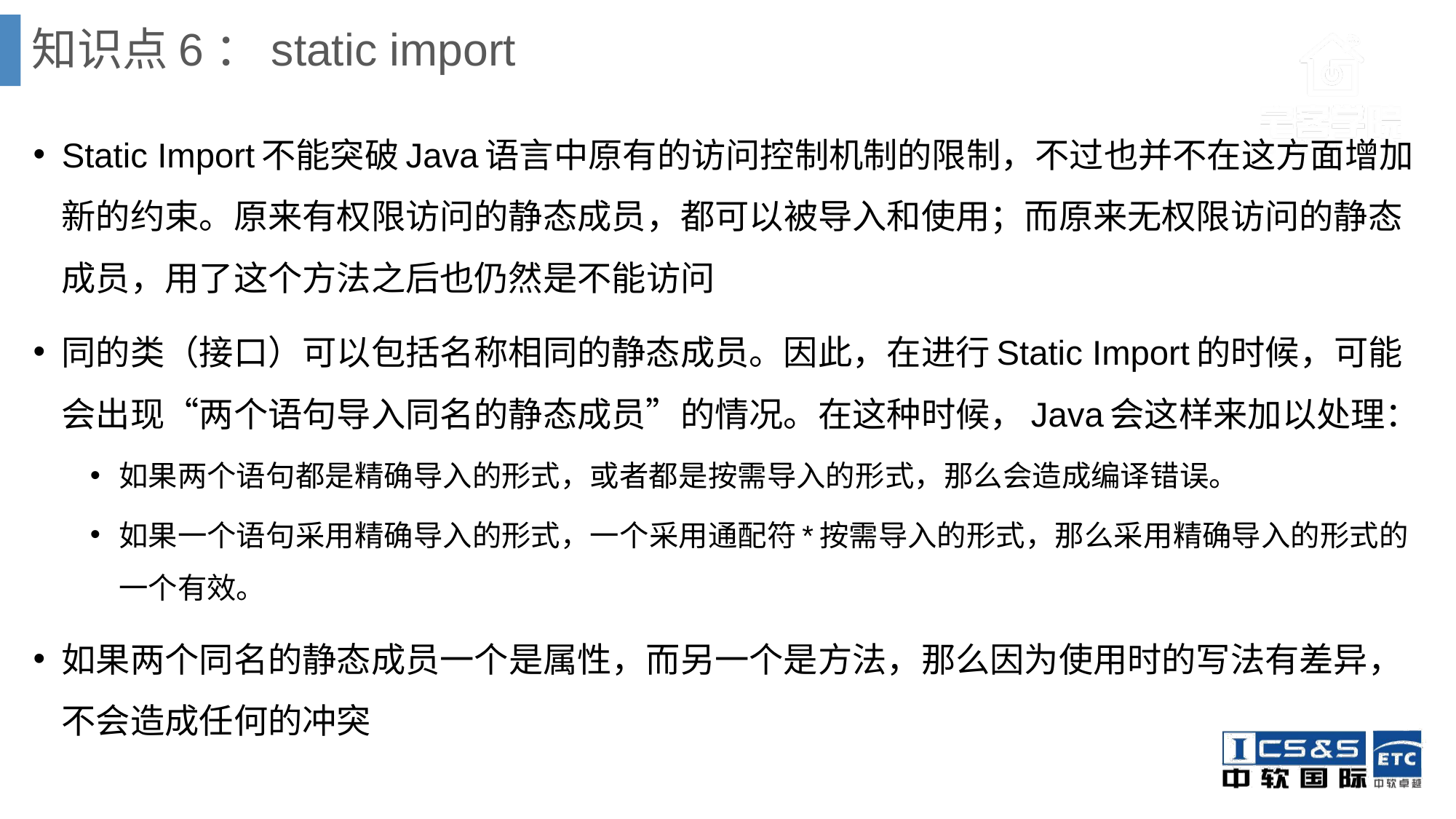

# 知识点6：static import
Static Import不能突破Java语言中原有的访问控制机制的限制，不过也并不在这方面增加新的约束。原来有权限访问的静态成员，都可以被导入和使用；而原来无权限访问的静态成员，用了这个方法之后也仍然是不能访问
同的类（接口）可以包括名称相同的静态成员。因此，在进行Static Import的时候，可能会出现“两个语句导入同名的静态成员”的情况。在这种时候，Java会这样来加以处理：
如果两个语句都是精确导入的形式，或者都是按需导入的形式，那么会造成编译错误。
如果一个语句采用精确导入的形式，一个采用通配符*按需导入的形式，那么采用精确导入的形式的一个有效。
如果两个同名的静态成员一个是属性，而另一个是方法，那么因为使用时的写法有差异，不会造成任何的冲突